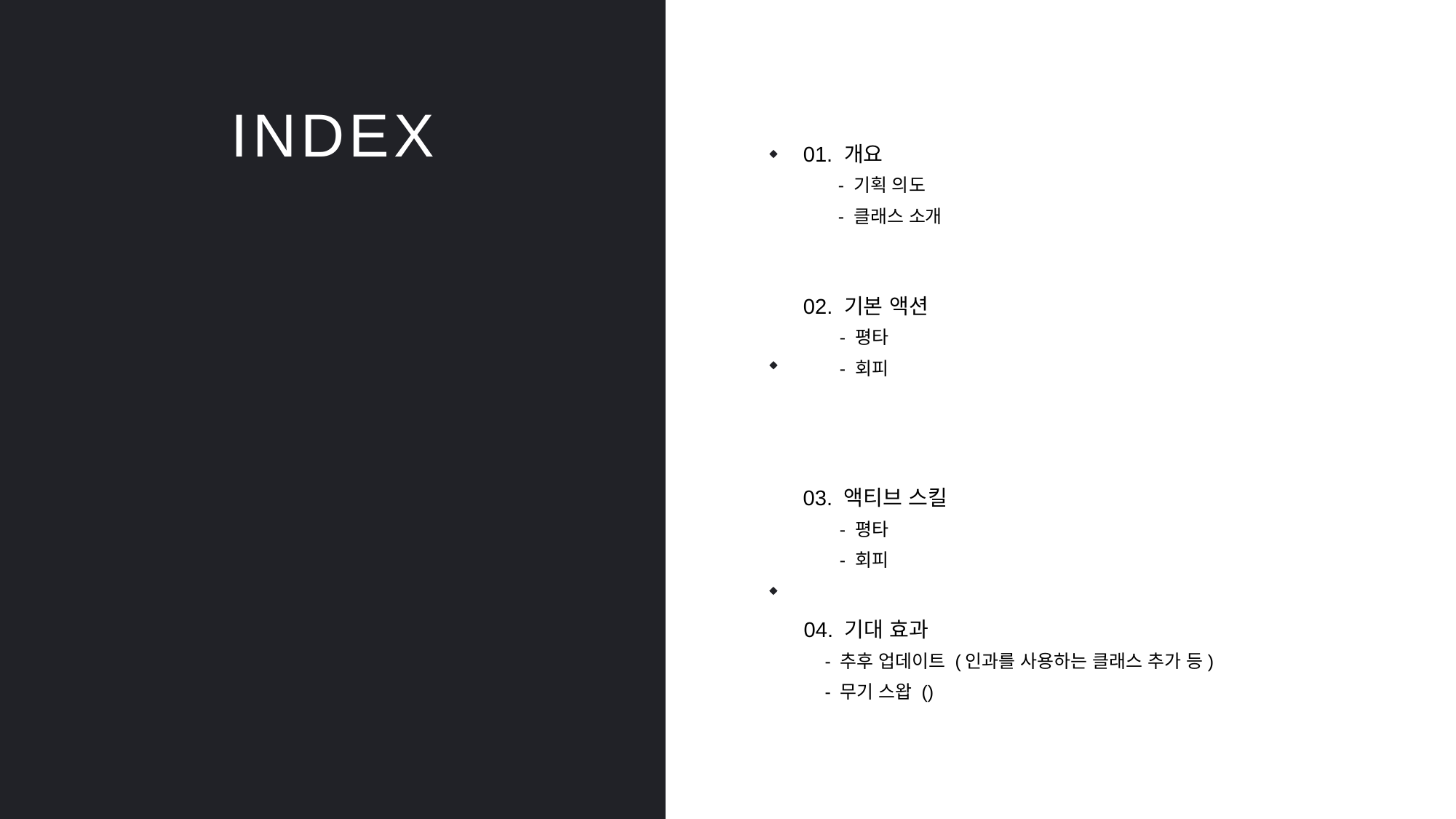

INDEX
01. 개요

- 기획 의도
- 클래스 소개
02. 기본 액션
- 평타
- 회피

03. 액티브 스킬
- 평타
- 회피

04. 기대 효과
- 추후 업데이트 (인과를 사용하는 클래스 추가 등)
- 무기 스왑 ()